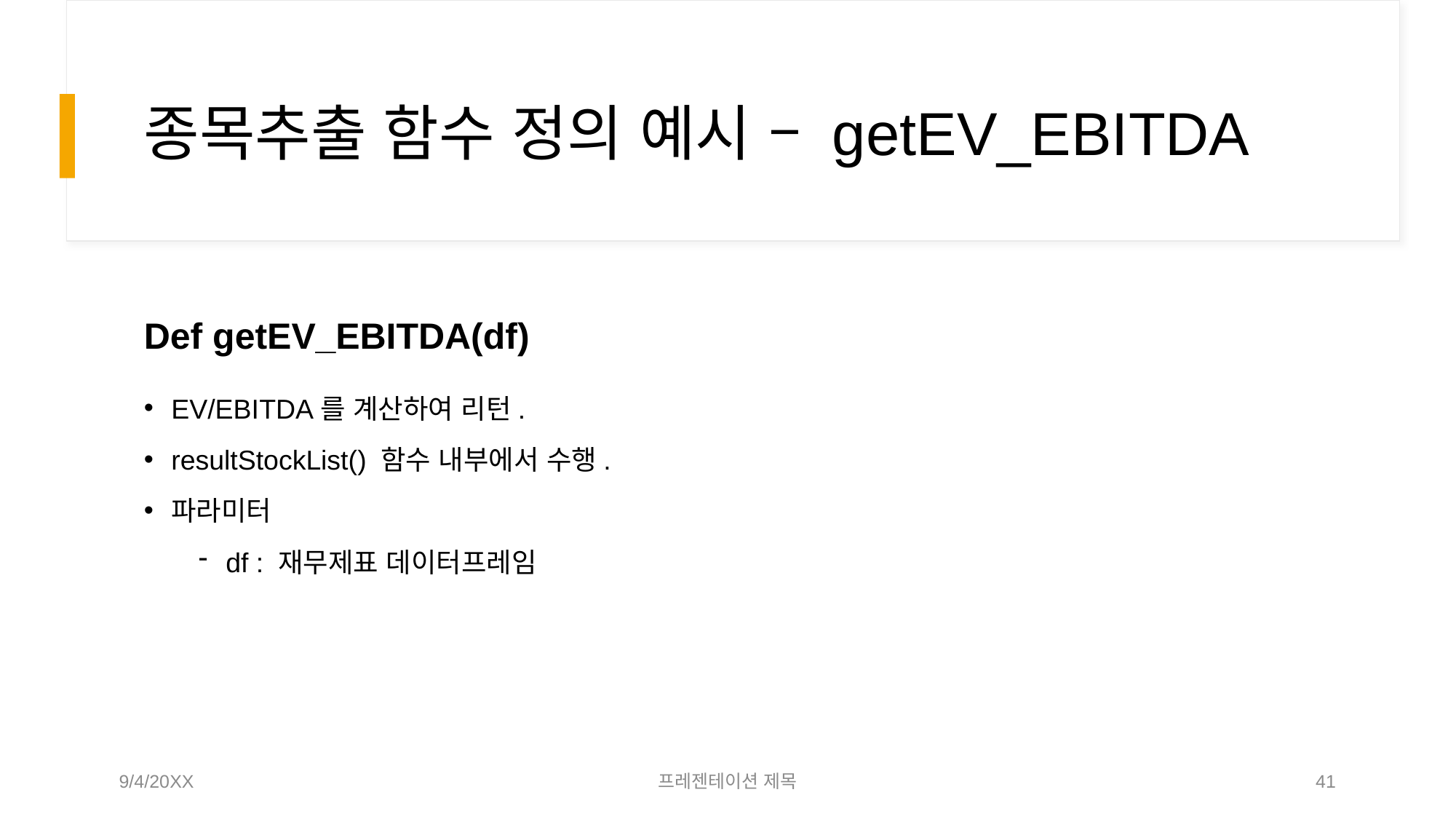

# 종목추출 함수 정의 예시 – getEV_EBITDA
Def getEV_EBITDA(df)
EV/EBITDA를 계산하여 리턴.
resultStockList() 함수 내부에서 수행.
파라미터
df : 재무제표 데이터프레임
9/4/20XX
프레젠테이션 제목
41